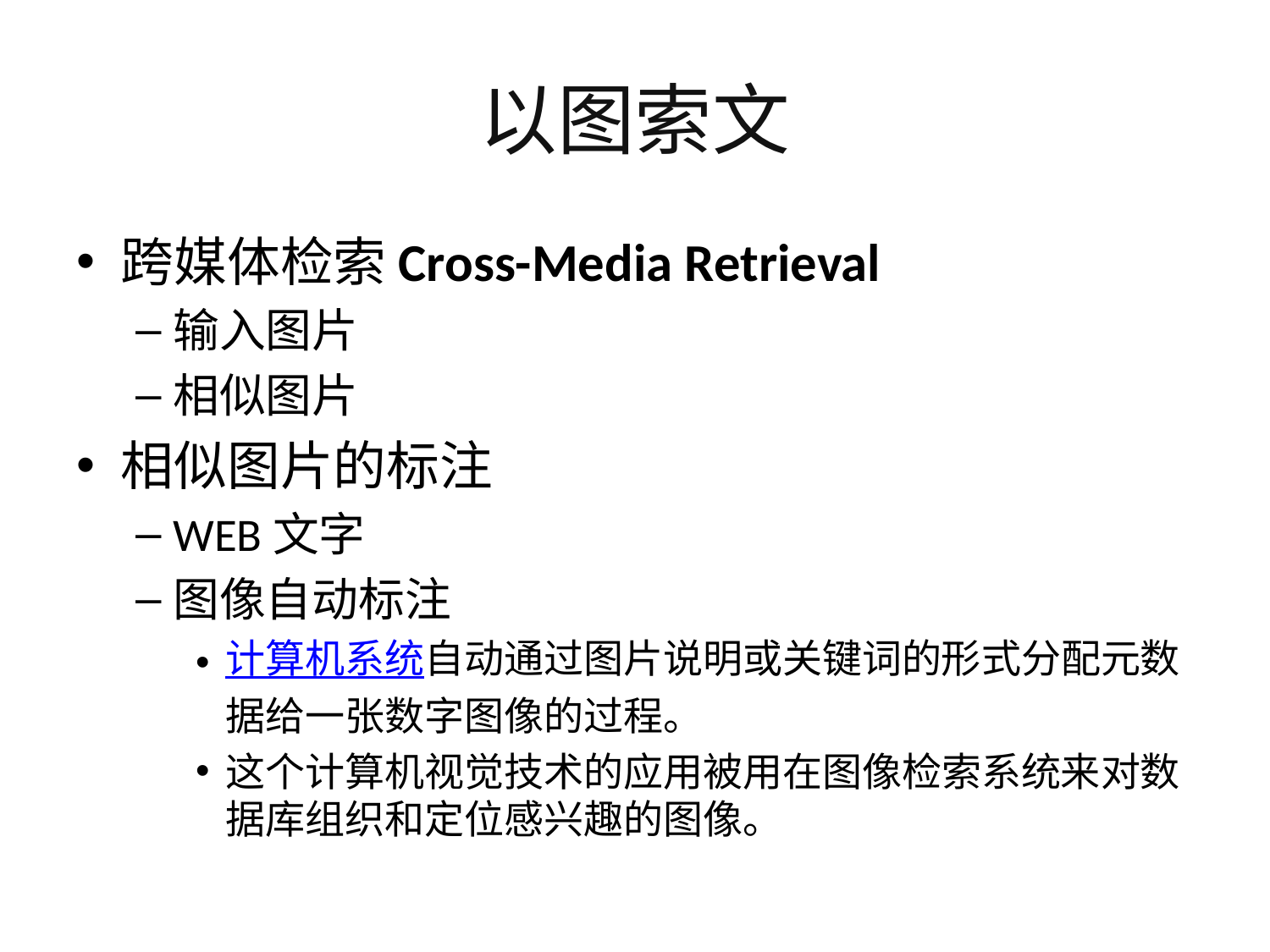

# 以图索文
跨媒体检索Cross-Media Retrieval
输入图片
相似图片
相似图片的标注
WEB文字
图像自动标注
计算机系统自动通过图片说明或关键词的形式分配元数据给一张数字图像的过程。
这个计算机视觉技术的应用被用在图像检索系统来对数据库组织和定位感兴趣的图像。